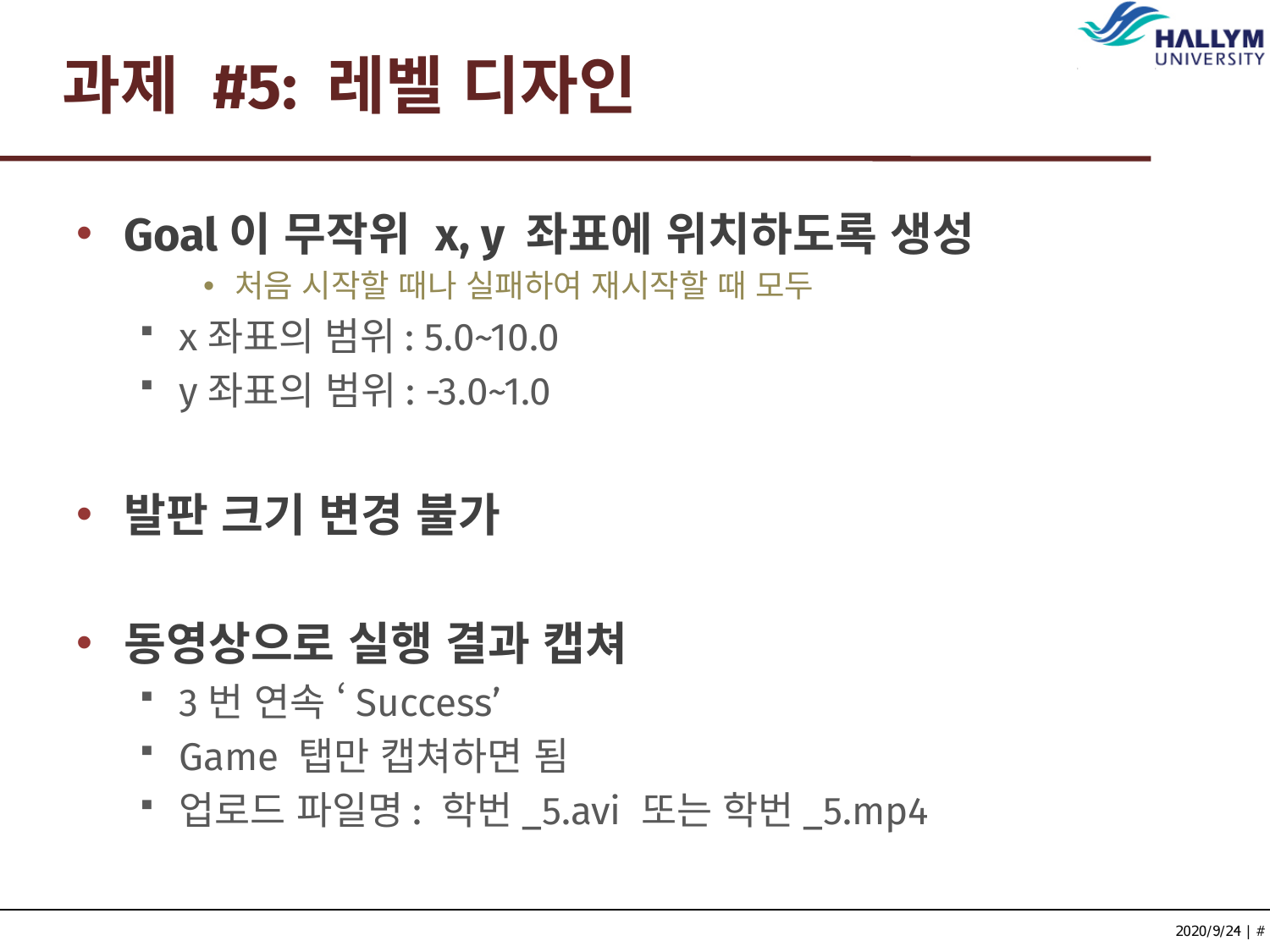

# 과제 #5: 레벨 디자인
Goal이 무작위 x, y 좌표에 위치하도록 생성
처음 시작할 때나 실패하여 재시작할 때 모두
x좌표의 범위: 5.0~10.0
y좌표의 범위: -3.0~1.0

발판 크기 변경 불가

동영상으로 실행 결과 캡쳐
3번 연속 ‘Success’
Game 탭만 캡쳐하면 됨
업로드 파일명: 학번_5.avi 또는 학번_5.mp4